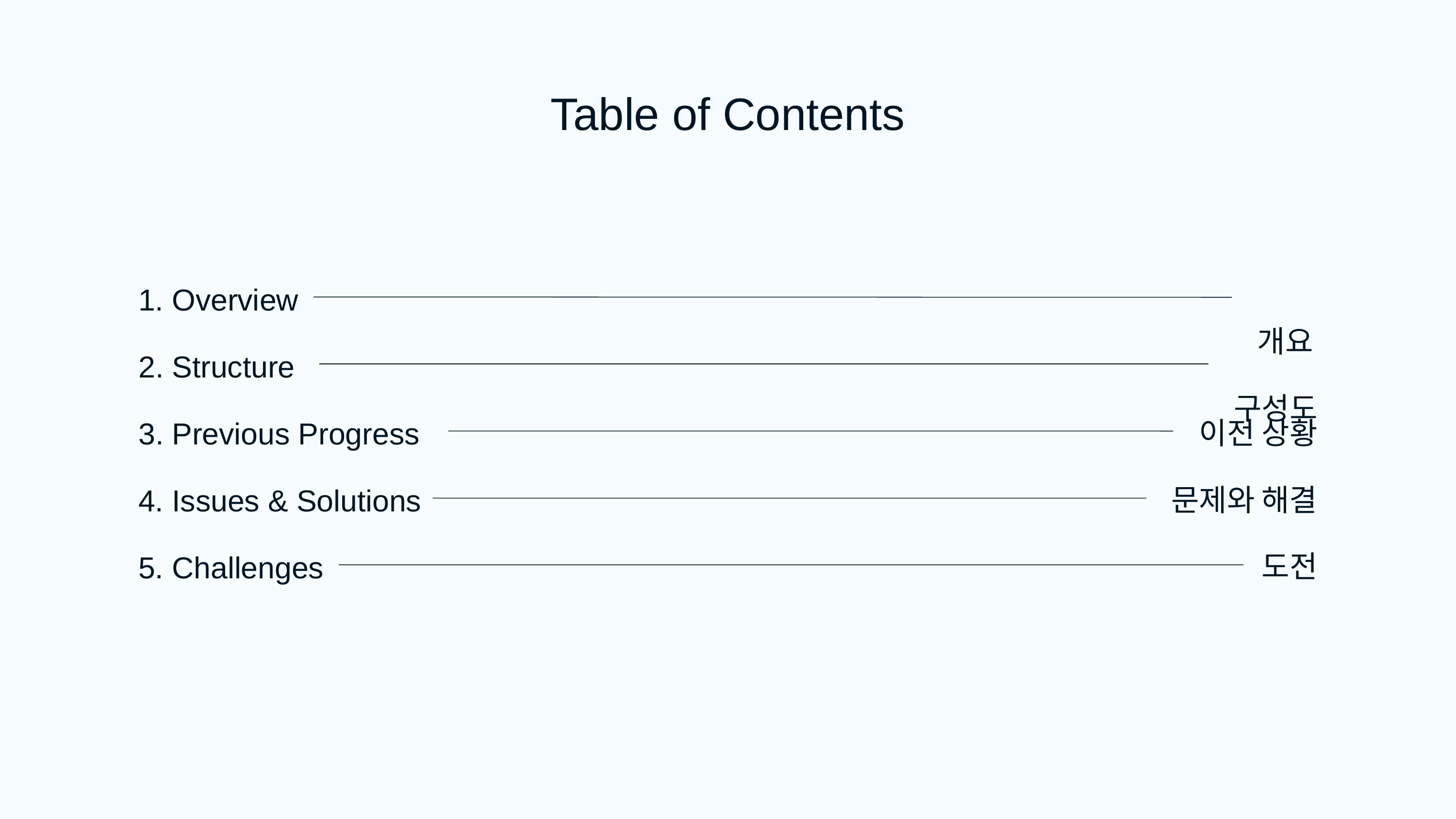

Table of Contents
   개요
1. Overview

   구성도
2. Structure

이전 상황
3. Previous Progress

문제와 해결
4. Issues & Solutions

도전
5. Challenges